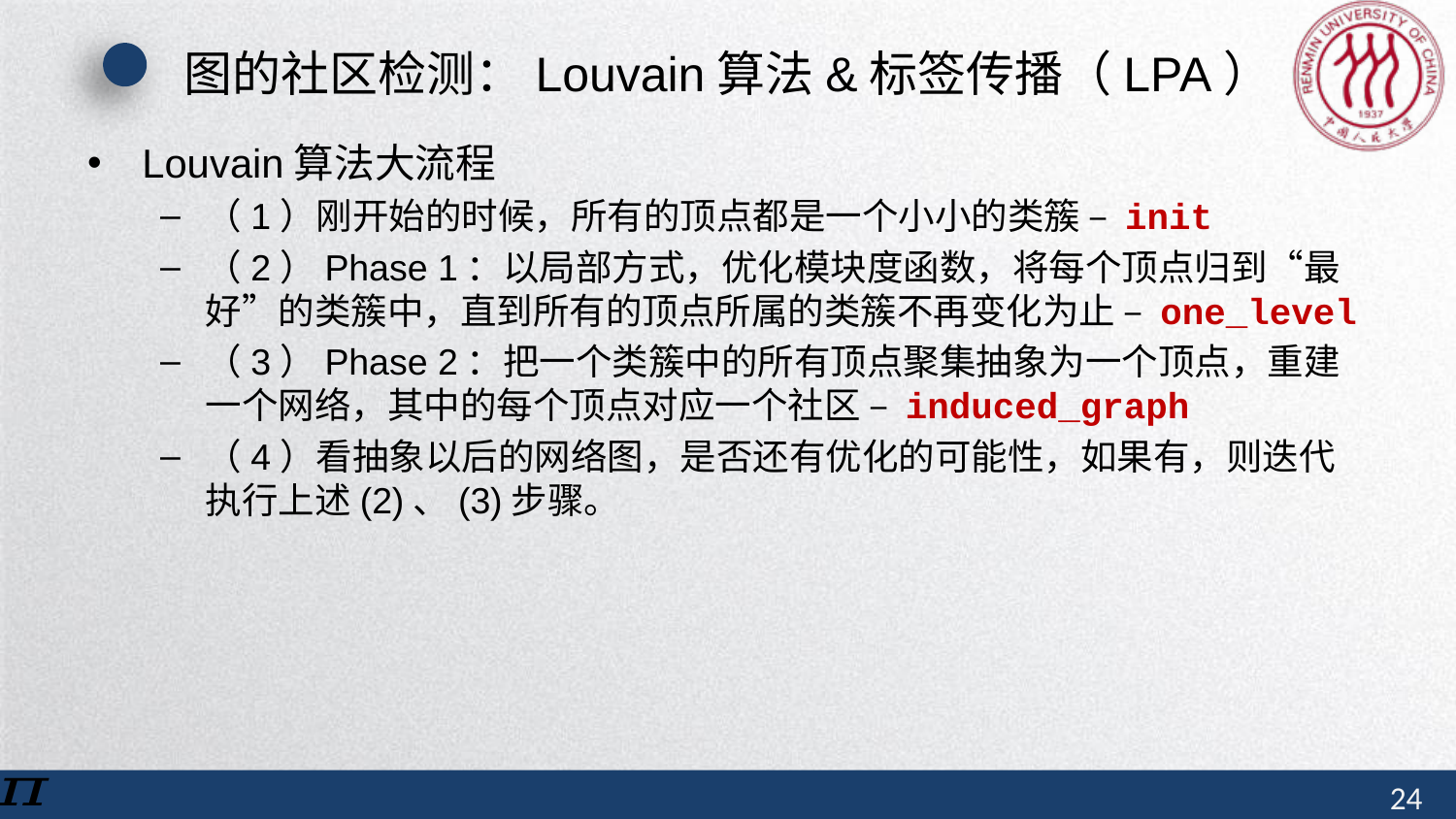

# 图的社区检测：Louvain算法&标签传播（LPA）
Louvain算法大流程
（1）刚开始的时候，所有的顶点都是一个小小的类簇 – init
（2）Phase 1：以局部方式，优化模块度函数，将每个顶点归到“最好”的类簇中，直到所有的顶点所属的类簇不再变化为止 – one_level
（3）Phase 2：把一个类簇中的所有顶点聚集抽象为一个顶点，重建一个网络，其中的每个顶点对应一个社区 – induced_graph
（4）看抽象以后的网络图，是否还有优化的可能性，如果有，则迭代执行上述(2)、(3)步骤。